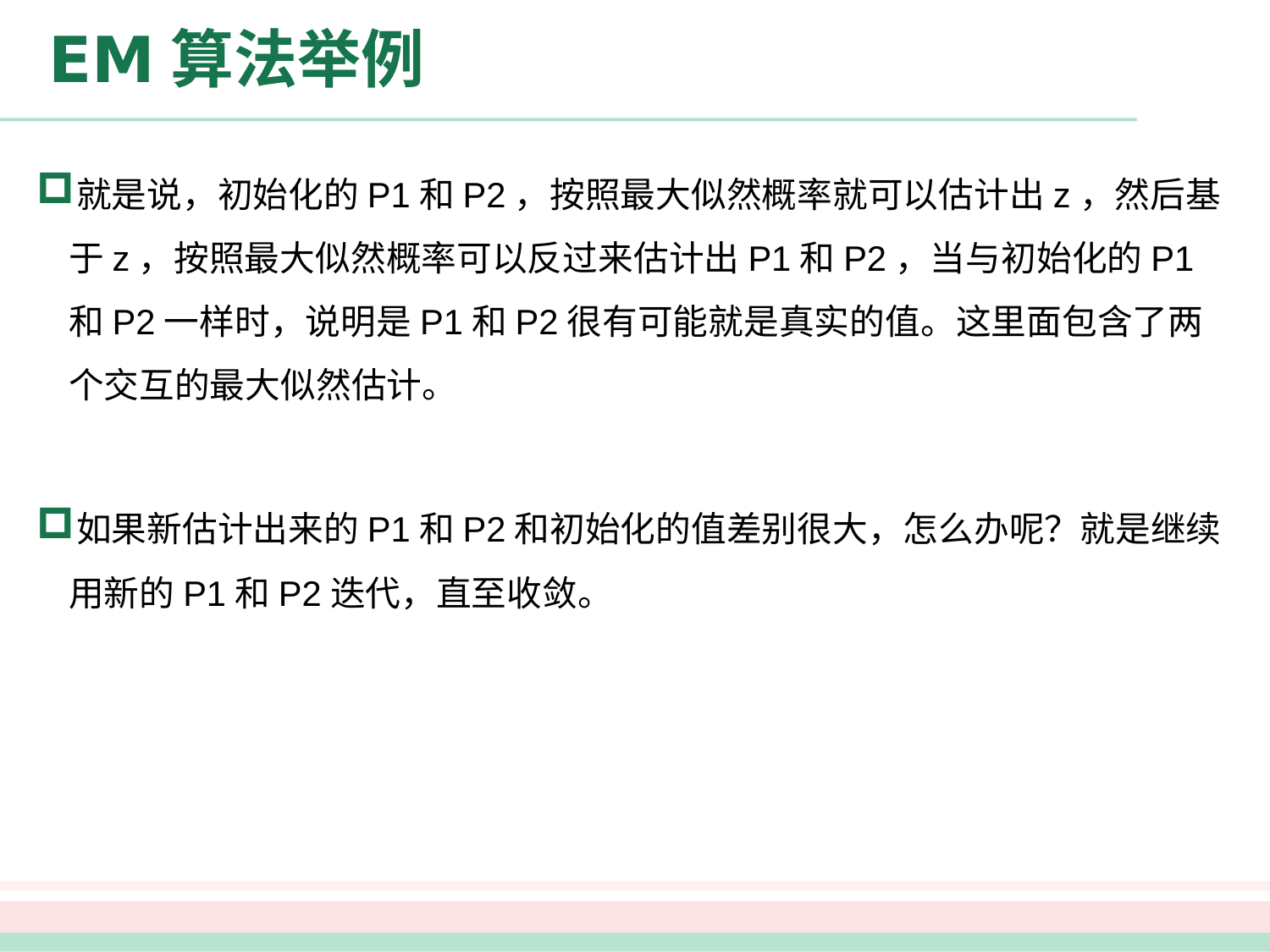

# EM算法举例
就是说，初始化的P1和P2，按照最大似然概率就可以估计出z，然后基于z，按照最大似然概率可以反过来估计出P1和P2，当与初始化的P1和P2一样时，说明是P1和P2很有可能就是真实的值。这里面包含了两个交互的最大似然估计。

如果新估计出来的P1和P2和初始化的值差别很大，怎么办呢？就是继续用新的P1和P2迭代，直至收敛。